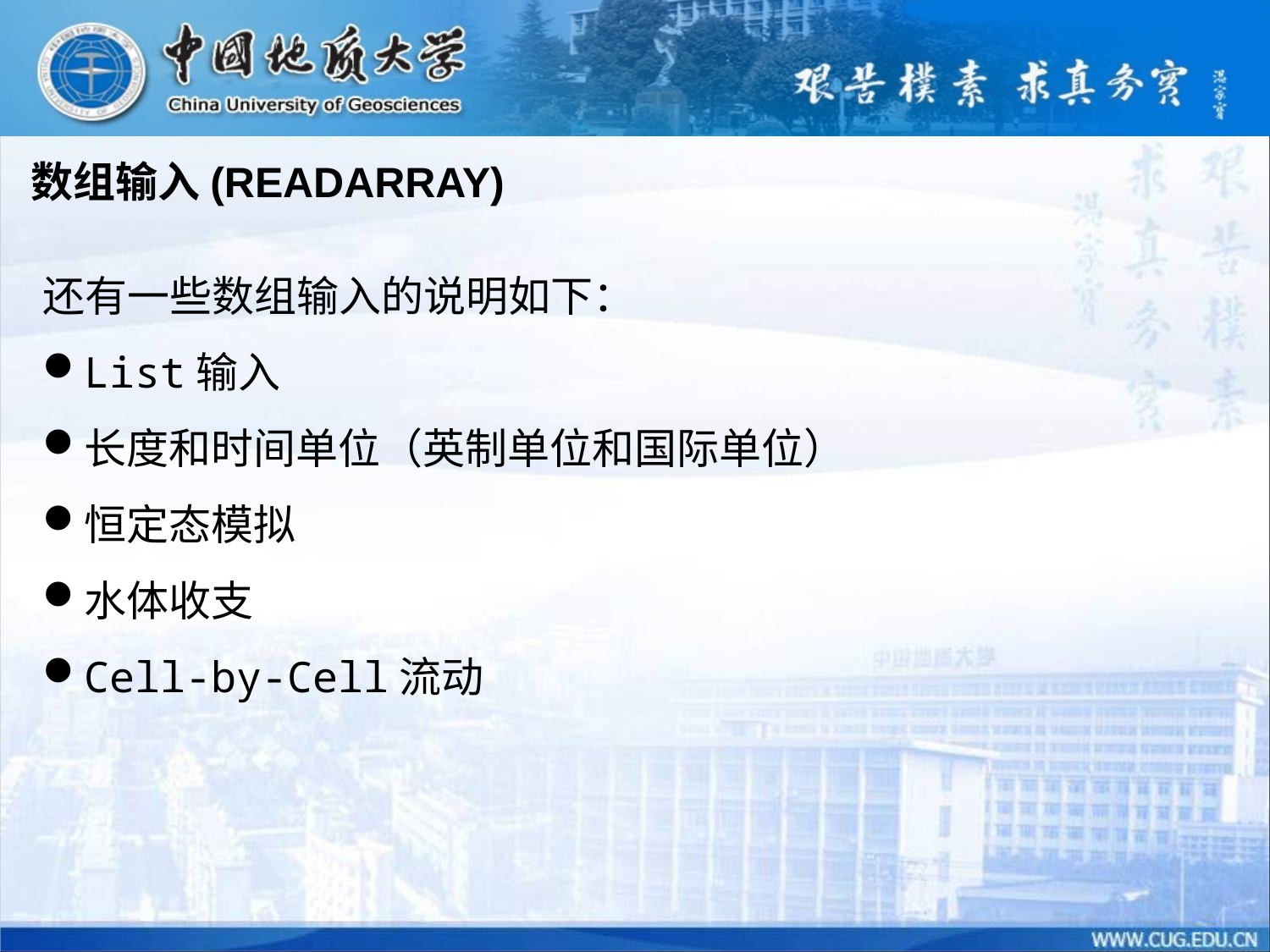

数组输入(READARRAY)
还有一些数组输入的说明如下：
List输入
长度和时间单位（英制单位和国际单位）
恒定态模拟
水体收支
Cell-by-Cell流动